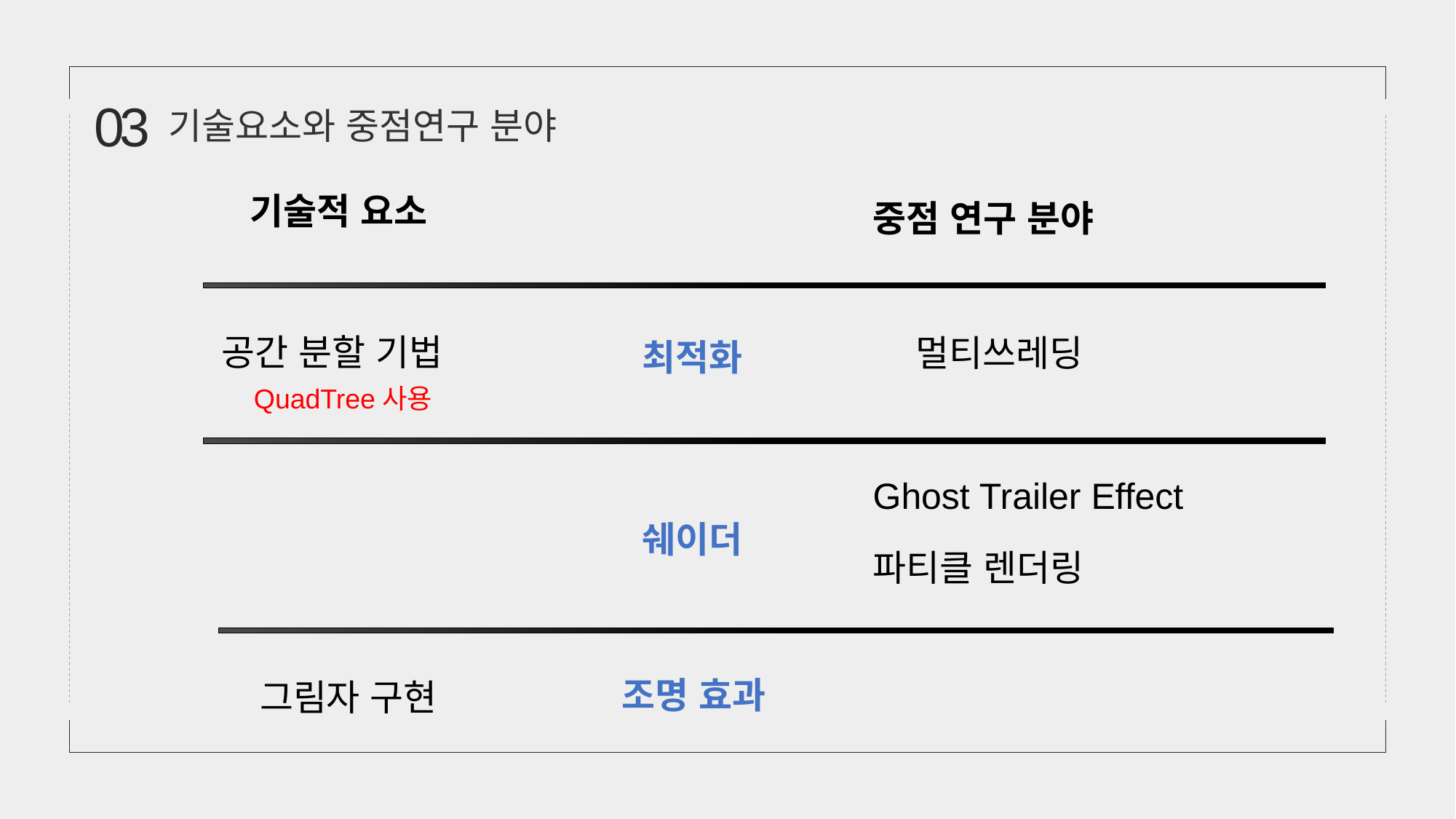

03
기술요소와 중점연구 분야
기술적 요소
중점 연구 분야
공간 분할 기법
멀티쓰레딩
최적화
QuadTree사용
Ghost Trailer Effect
쉐이더
파티클 렌더링
조명 효과
그림자 구현